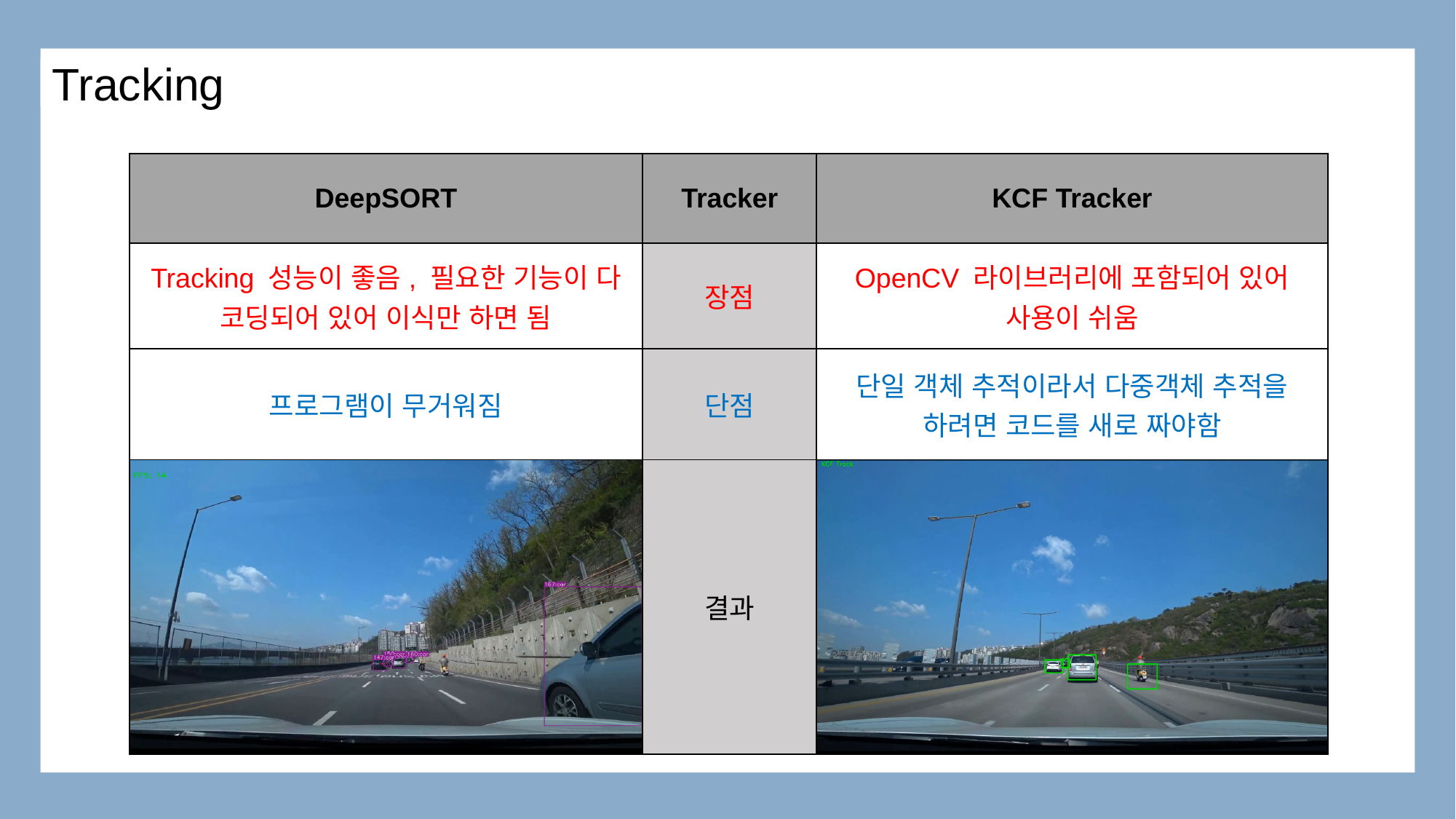

Tracking
| DeepSORT | Tracker | KCF Tracker |
| --- | --- | --- |
| Tracking 성능이 좋음, 필요한 기능이 다 코딩되어 있어 이식만 하면 됨 | 장점 | OpenCV 라이브러리에 포함되어 있어 사용이 쉬움 |
| 프로그램이 무거워짐 | 단점 | 단일 객체 추적이라서 다중객체 추적을 하려면 코드를 새로 짜야함 |
|  | 결과 |  |